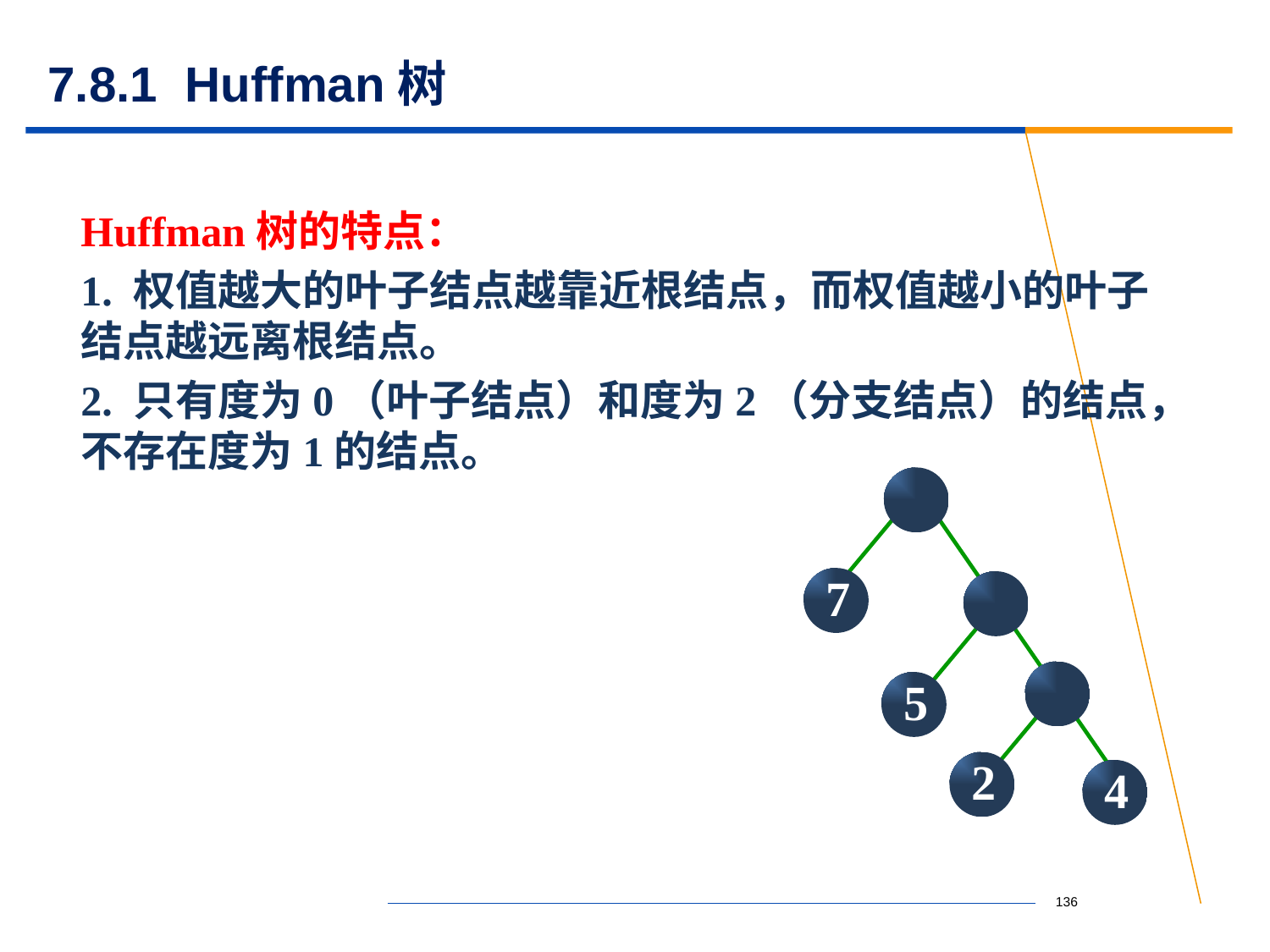

# 7.8.1  Huffman树
Huffman树的特点：
1. 权值越大的叶子结点越靠近根结点，而权值越小的叶子结点越远离根结点。
2. 只有度为0（叶子结点）和度为2（分支结点）的结点，不存在度为1的结点。

7

5

2

4